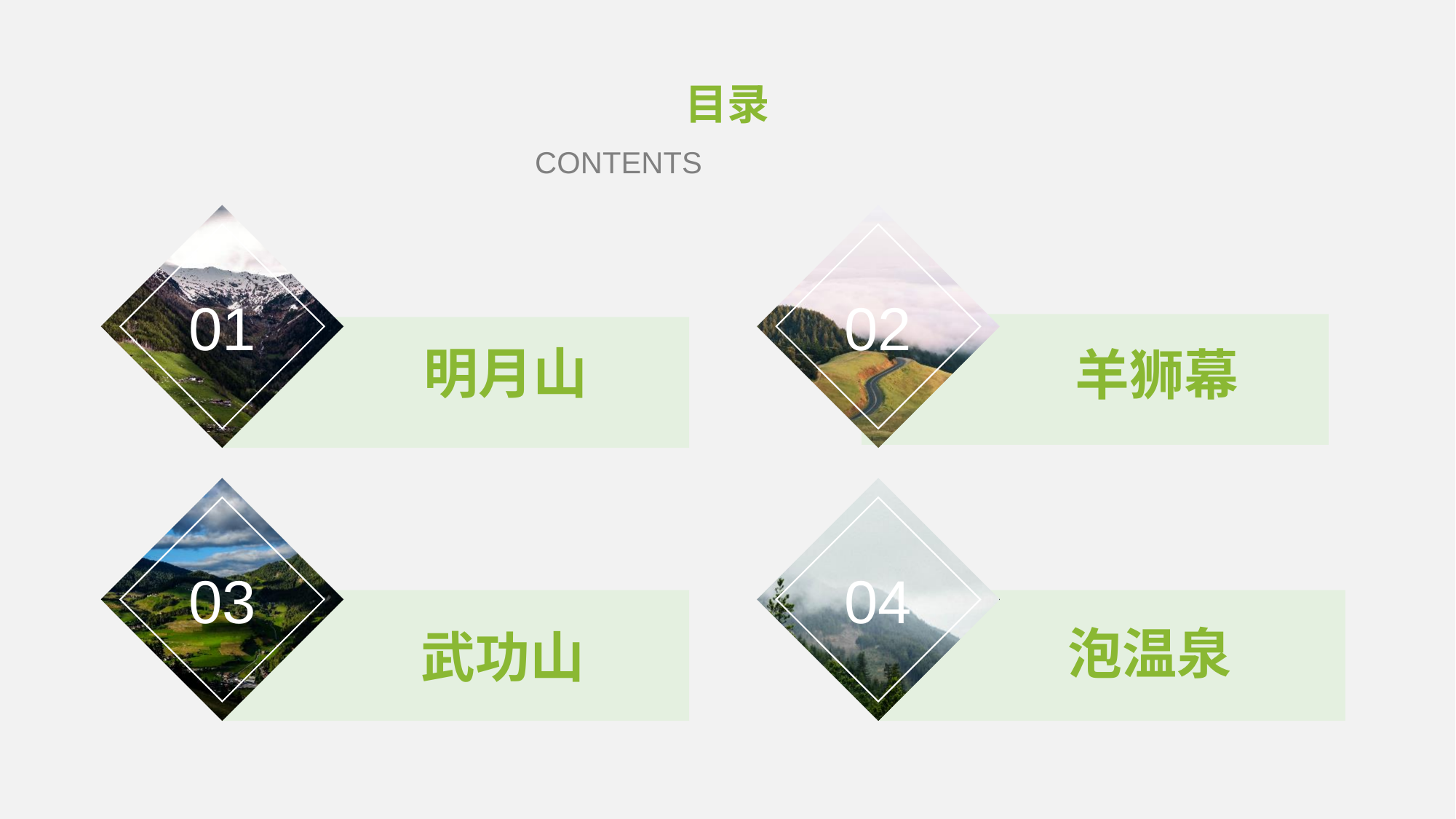

目录
CONTENTS

01
02

03

04

羊狮幕

明月山

武功山

泡温泉